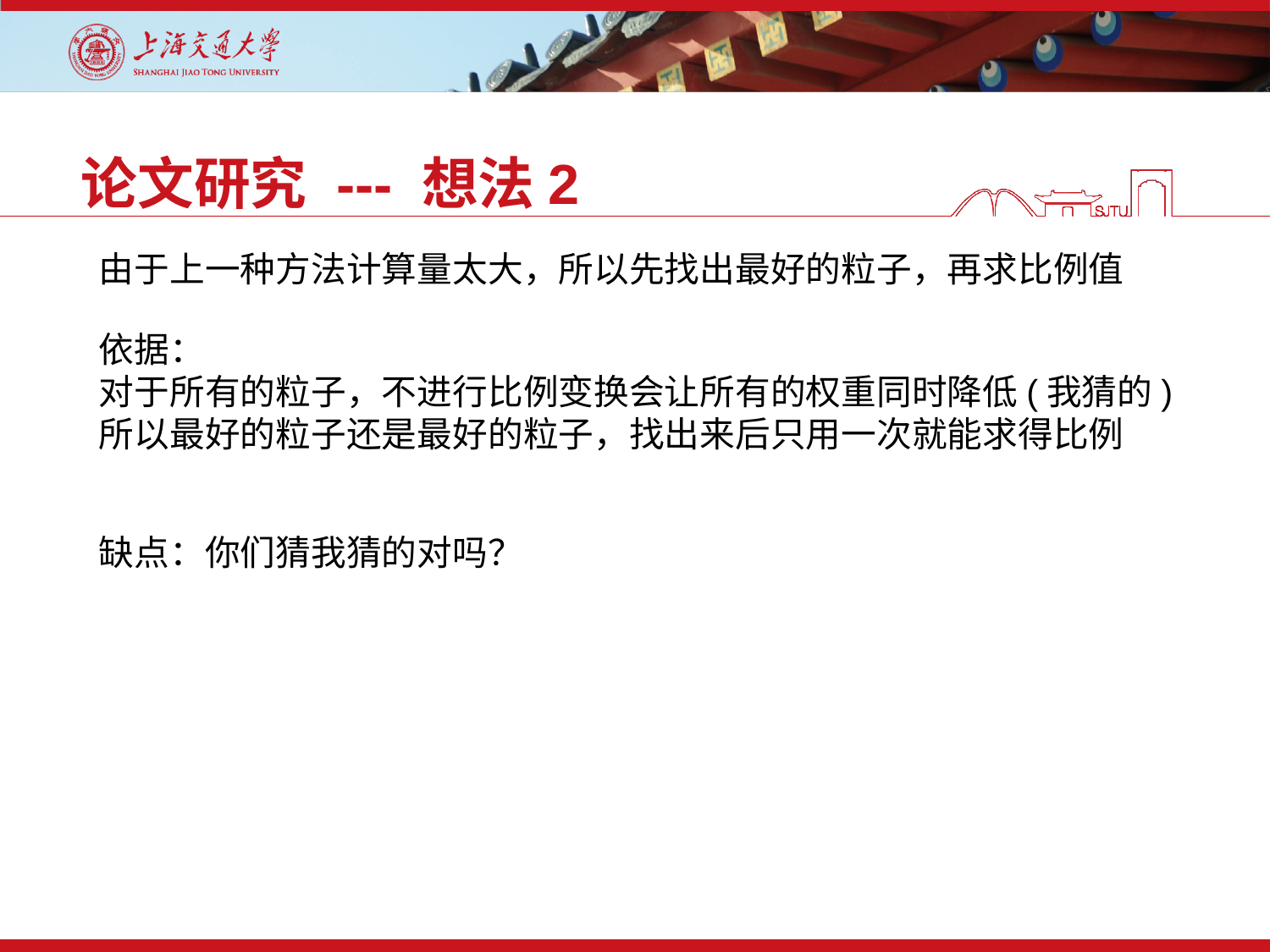

论文研究 --- 想法2
由于上一种方法计算量太大，所以先找出最好的粒子，再求比例值

依据：
对于所有的粒子，不进行比例变换会让所有的权重同时降低(我猜的)
所以最好的粒子还是最好的粒子，找出来后只用一次就能求得比例

缺点：你们猜我猜的对吗？